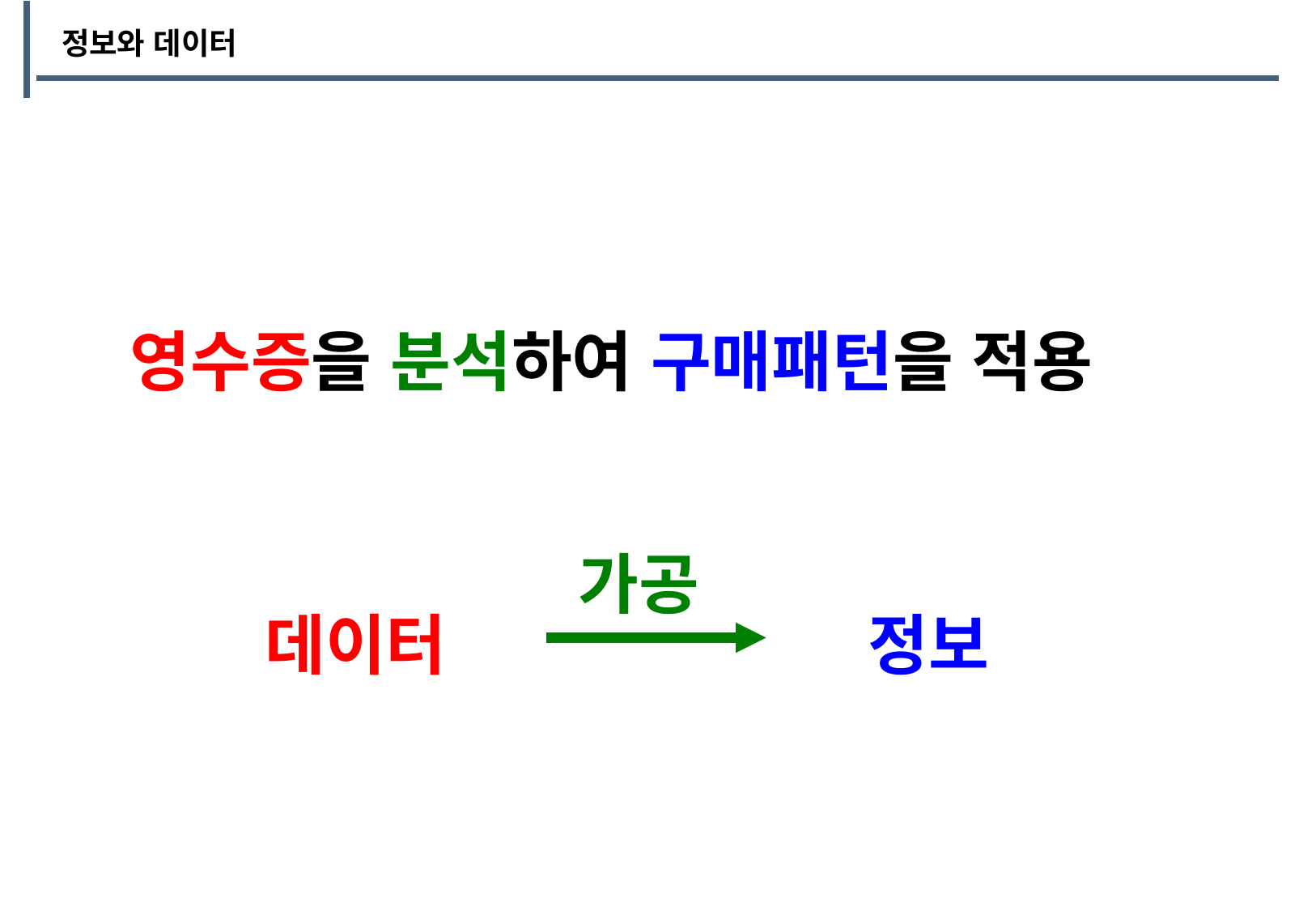

정보와 데이터

영수증을 분석하여 구매패턴을 적용
가공
데이터
정보